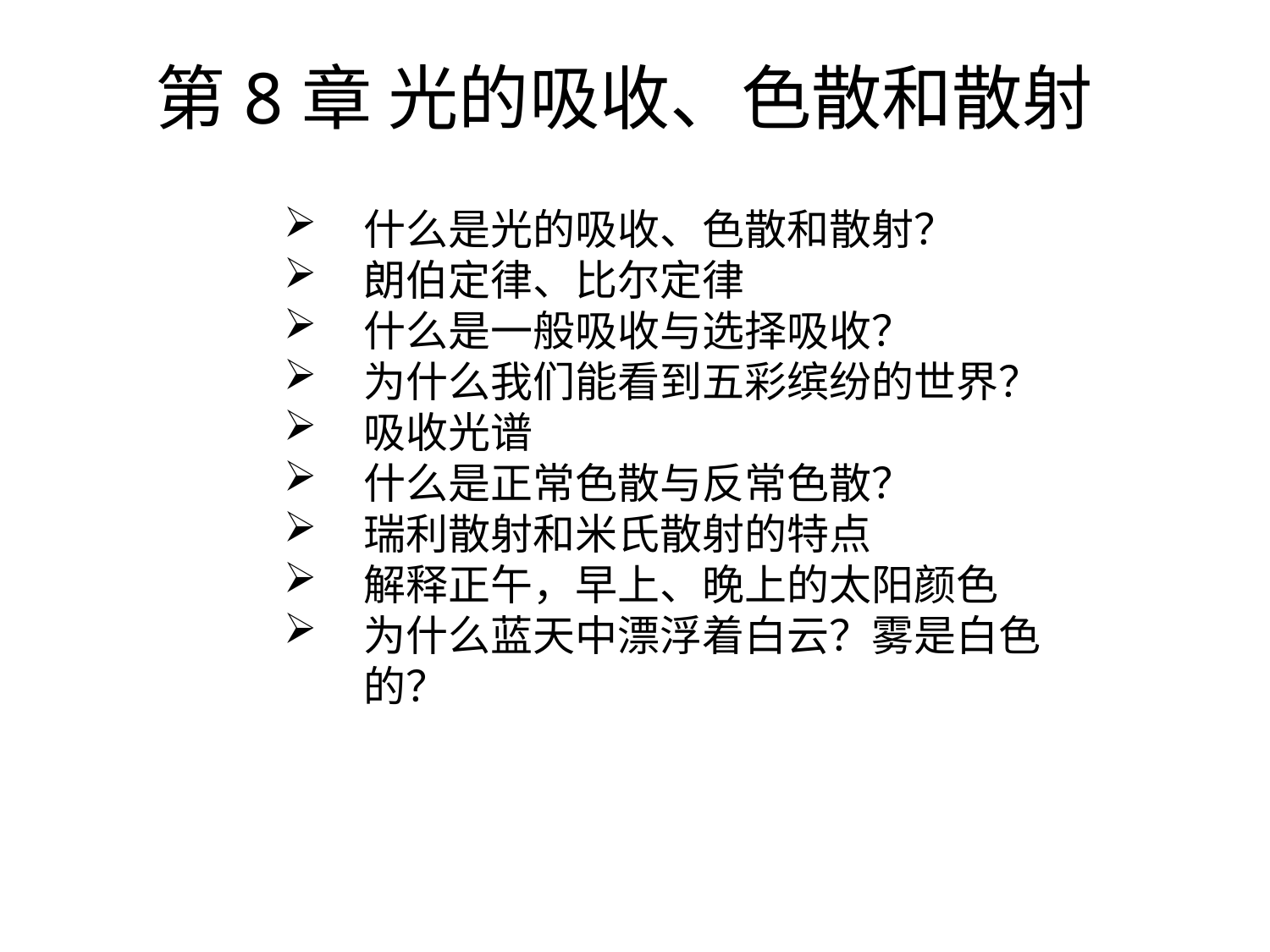

第8章 光的吸收、色散和散射
什么是光的吸收、色散和散射？
朗伯定律、比尔定律
什么是一般吸收与选择吸收？
为什么我们能看到五彩缤纷的世界？
吸收光谱
什么是正常色散与反常色散？
瑞利散射和米氏散射的特点
解释正午，早上、晚上的太阳颜色
为什么蓝天中漂浮着白云？雾是白色的？